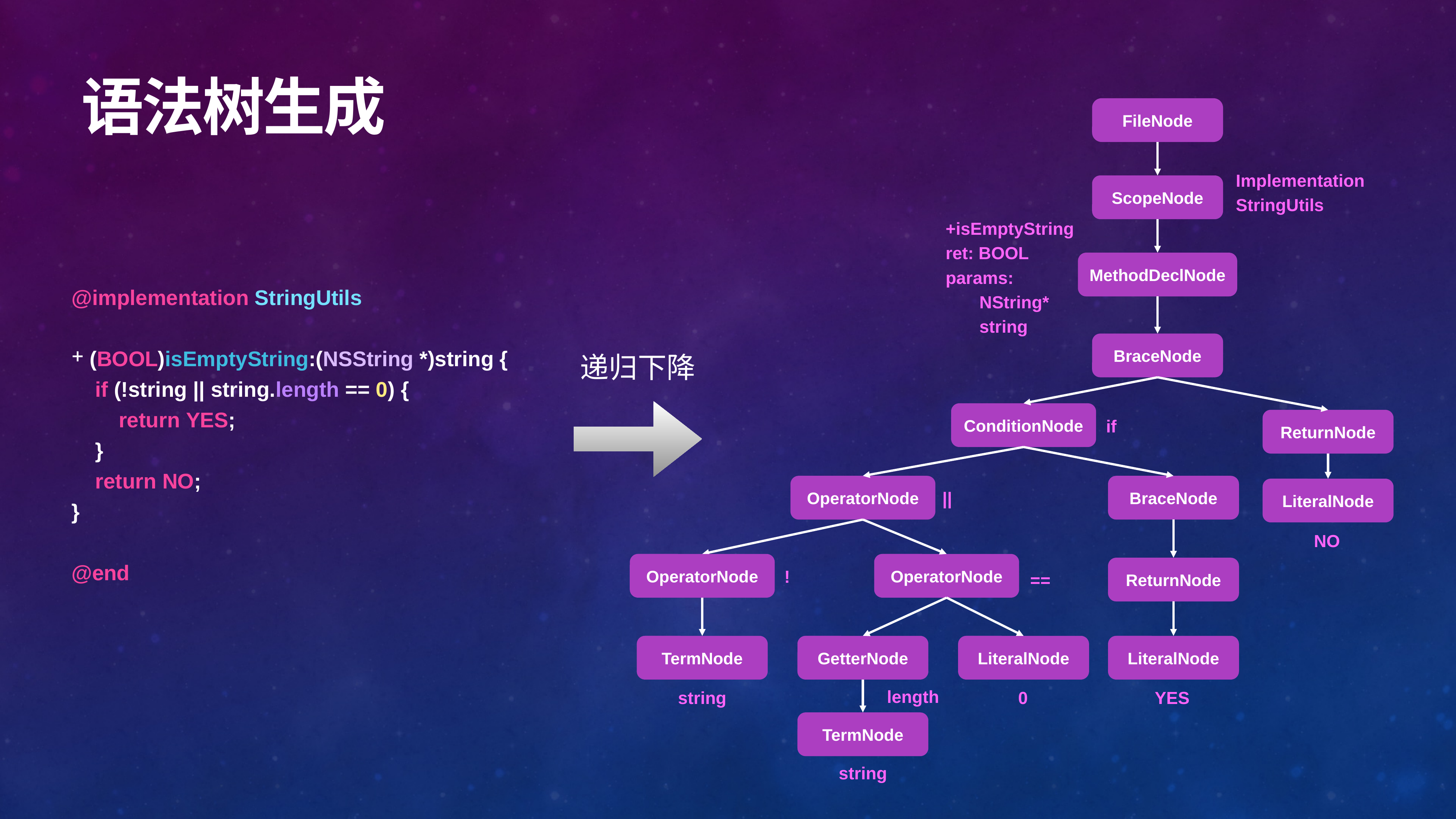

# 语法树生成
FileNode
ScopeNode
Implementation
StringUtils
+isEmptyString
ret: BOOL
params:
       NString*
       string
MethodDeclNode
@implementation StringUtils

 (BOOL)isEmptyString:(NSString *)string {
    if (!string || string.length == 0) {
        return YES;
    }
    return NO;
}

@end
BraceNode
递归下降

ConditionNode
ReturnNode
if
OperatorNode
BraceNode
LiteralNode
||
NO
OperatorNode
OperatorNode
ReturnNode
!
==
TermNode
GetterNode
LiteralNode
LiteralNode
length
string
0
YES
TermNode
string